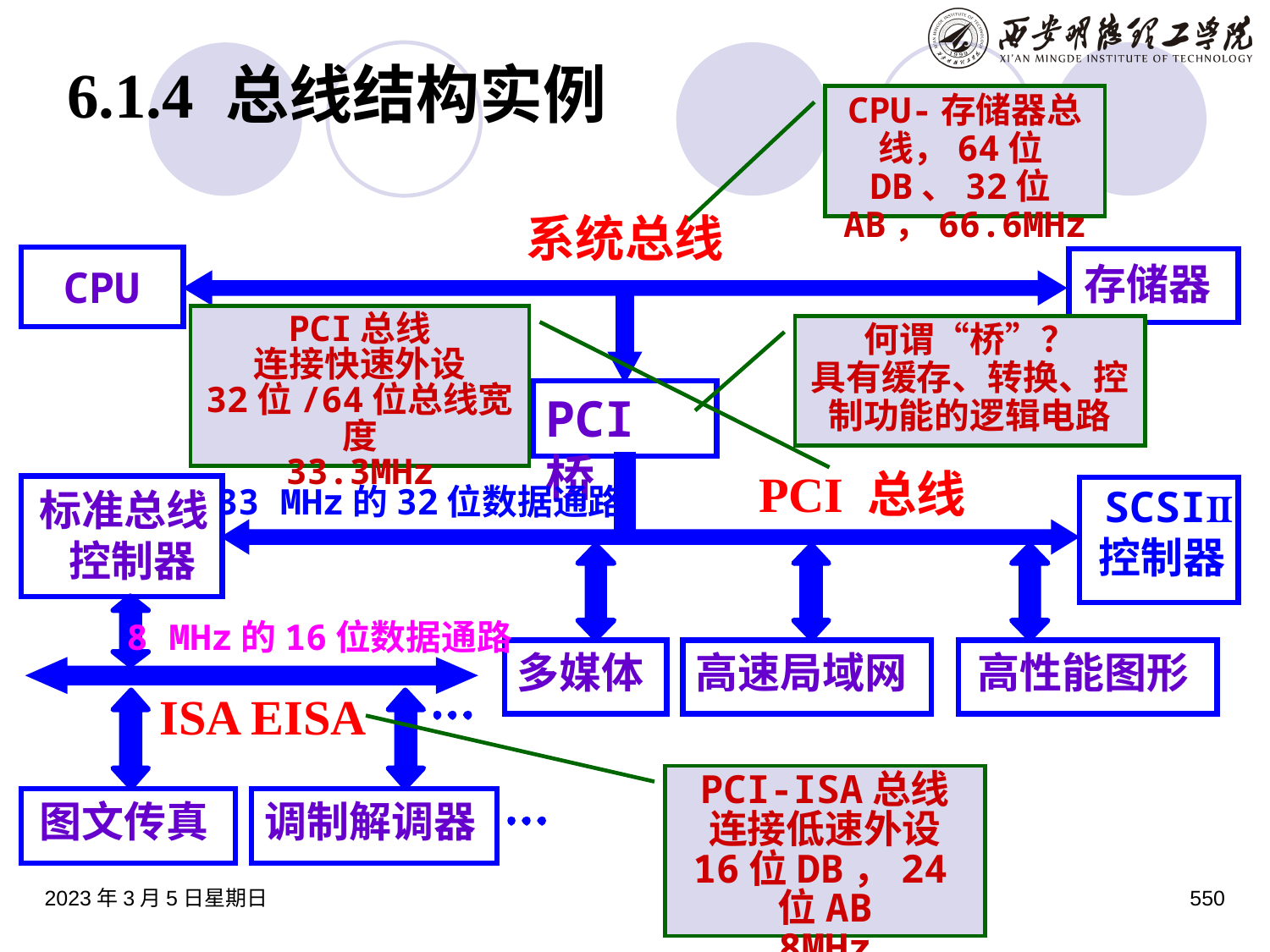

6.1.4 总线结构实例
CPU-存储器总线，64位DB、32位AB，66.6MHz
系统总线
CPU

存储器

PCI 桥

PCI 总线
33 MHz的32位数据通路
 SCSIⅡ
 控制器

标准总线
  控制器

8 MHz的16位数据通路
多媒体
高速局域网
高性能图形

ISA EISA

图文传真
调制解调器

PCI总线
连接快速外设
32位/64位总线宽度
33.3MHz
何谓“桥”？
具有缓存、转换、控制功能的逻辑电路
PCI-ISA总线
连接低速外设
16位DB，24位AB
8MHz
2023年3月5日星期日
550